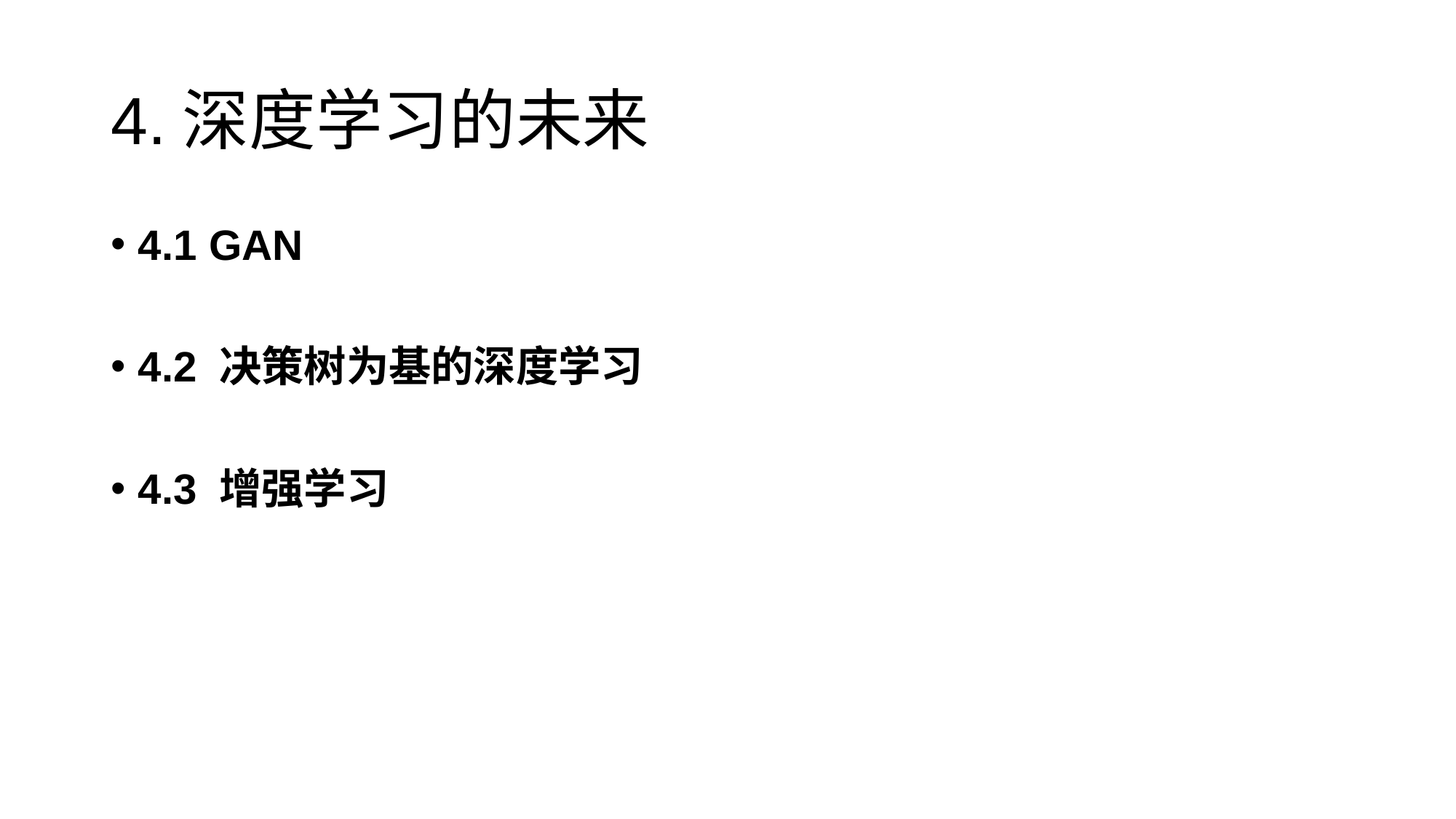

# 4.深度学习的未来
4.1 GAN

4.2 决策树为基的深度学习

4.3 增强学习